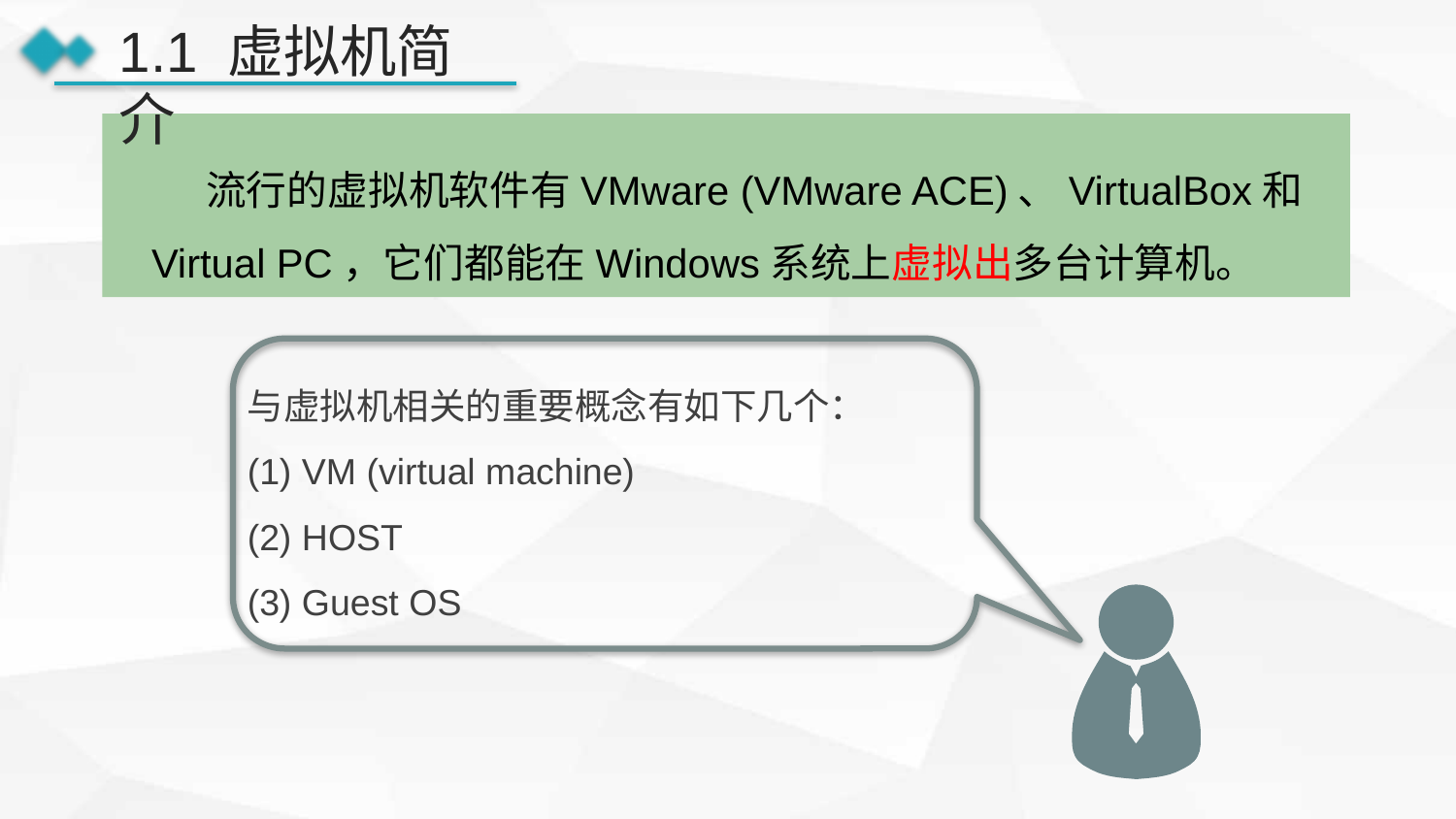

1.1 虚拟机简介

     流行的虚拟机软件有VMware (VMware ACE)、VirtualBox和Virtual PC，它们都能在Windows系统上虚拟出多台计算机。

与虚拟机相关的重要概念有如下几个：
(1) VM (virtual machine)
(2) HOST
(3) Guest OS